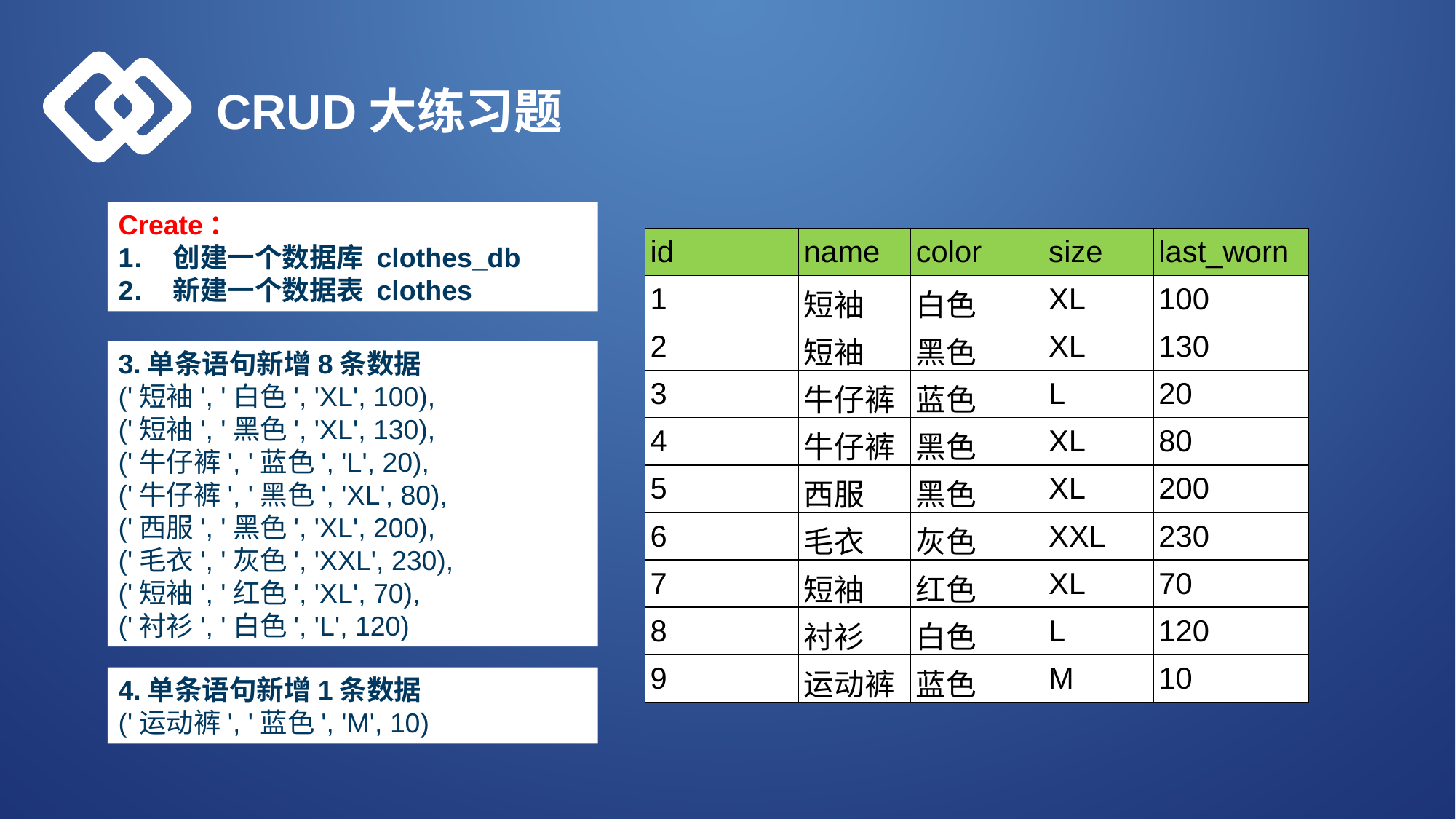

CRUD大练习题

Create：
创建一个数据库 clothes_db
新建一个数据表 clothes
| id | name | color | size | last\_worn |
| --- | --- | --- | --- | --- |
| 1 | 短袖 | 白色 | XL | 100 |
| 2 | 短袖 | 黑色 | XL | 130 |
| 3 | 牛仔裤 | 蓝色 | L | 20 |
| 4 | 牛仔裤 | 黑色 | XL | 80 |
| 5 | 西服 | 黑色 | XL | 200 |
| 6 | 毛衣 | 灰色 | XXL | 230 |
| 7 | 短袖 | 红色 | XL | 70 |
| 8 | 衬衫 | 白色 | L | 120 |
| 9 | 运动裤 | 蓝色 | M | 10 |
3.单条语句新增8条数据
('短袖', '白色', 'XL', 100),
('短袖', '黑色', 'XL', 130),
('牛仔裤', '蓝色', 'L', 20),
('牛仔裤', '黑色', 'XL', 80),
('西服', '黑色', 'XL', 200),
('毛衣', '灰色', 'XXL', 230),
('短袖', '红色', 'XL', 70),
('衬衫', '白色', 'L', 120)
4.单条语句新增1条数据
('运动裤', '蓝色', 'M', 10)